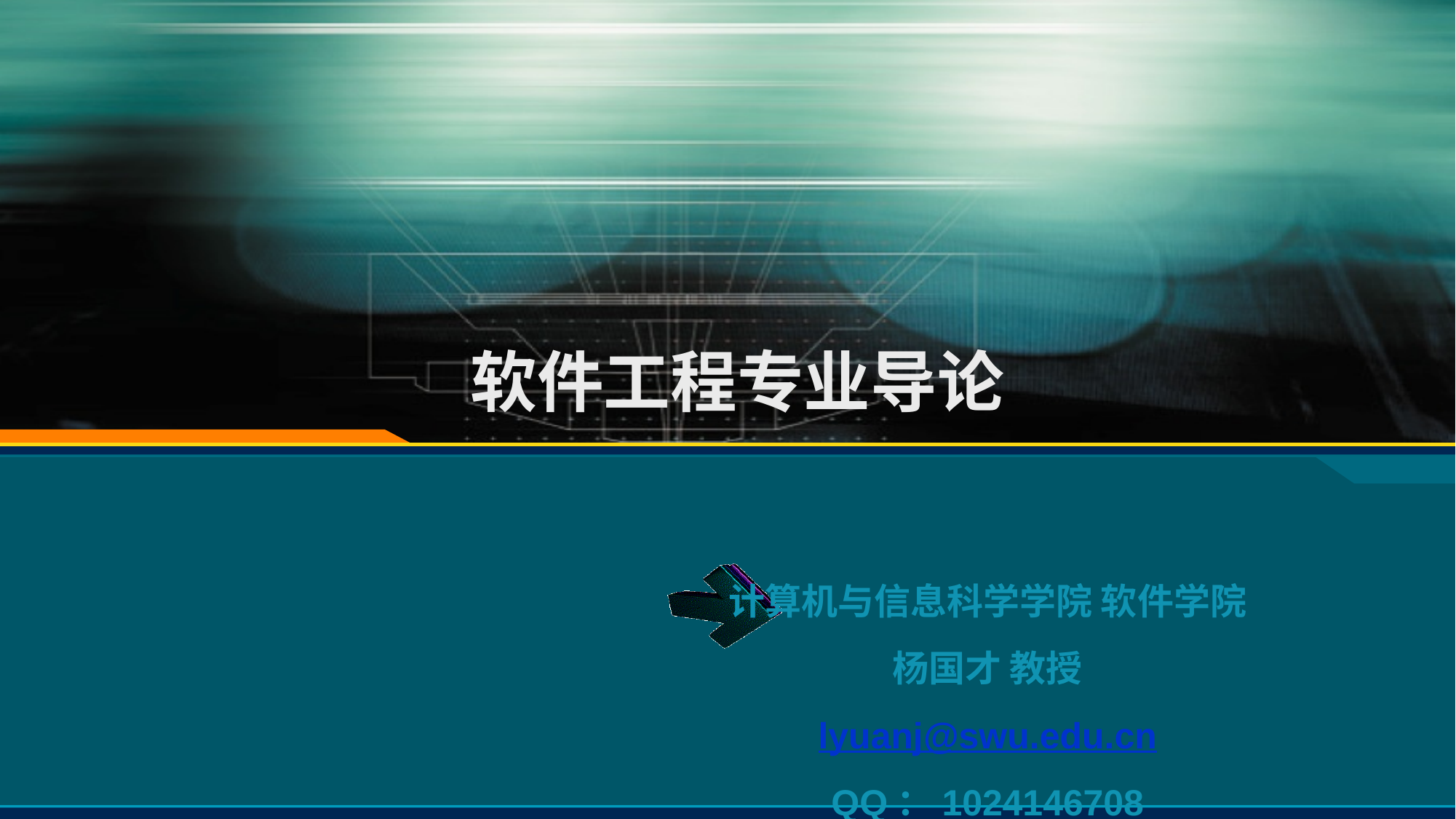

软件工程专业导论
计算机与信息科学学院 软件学院
杨国才 教授
lyuanj@swu.edu.cn
QQ：1024146708